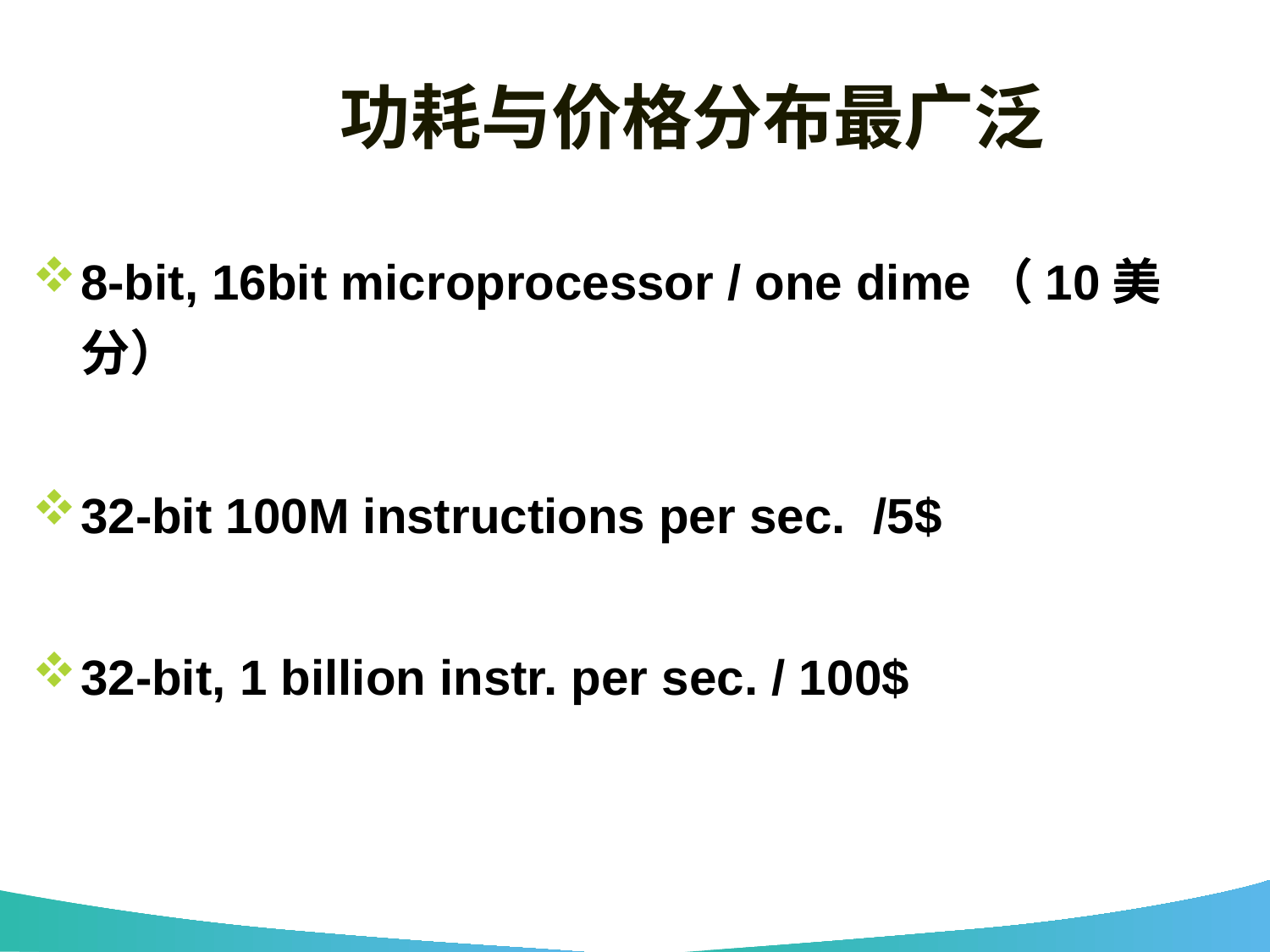

# 功耗与价格分布最广泛
8-bit, 16bit microprocessor / one dime（10美分）

32-bit 100M instructions per sec.  /5$

32-bit, 1 billion instr. per sec. / 100$
63